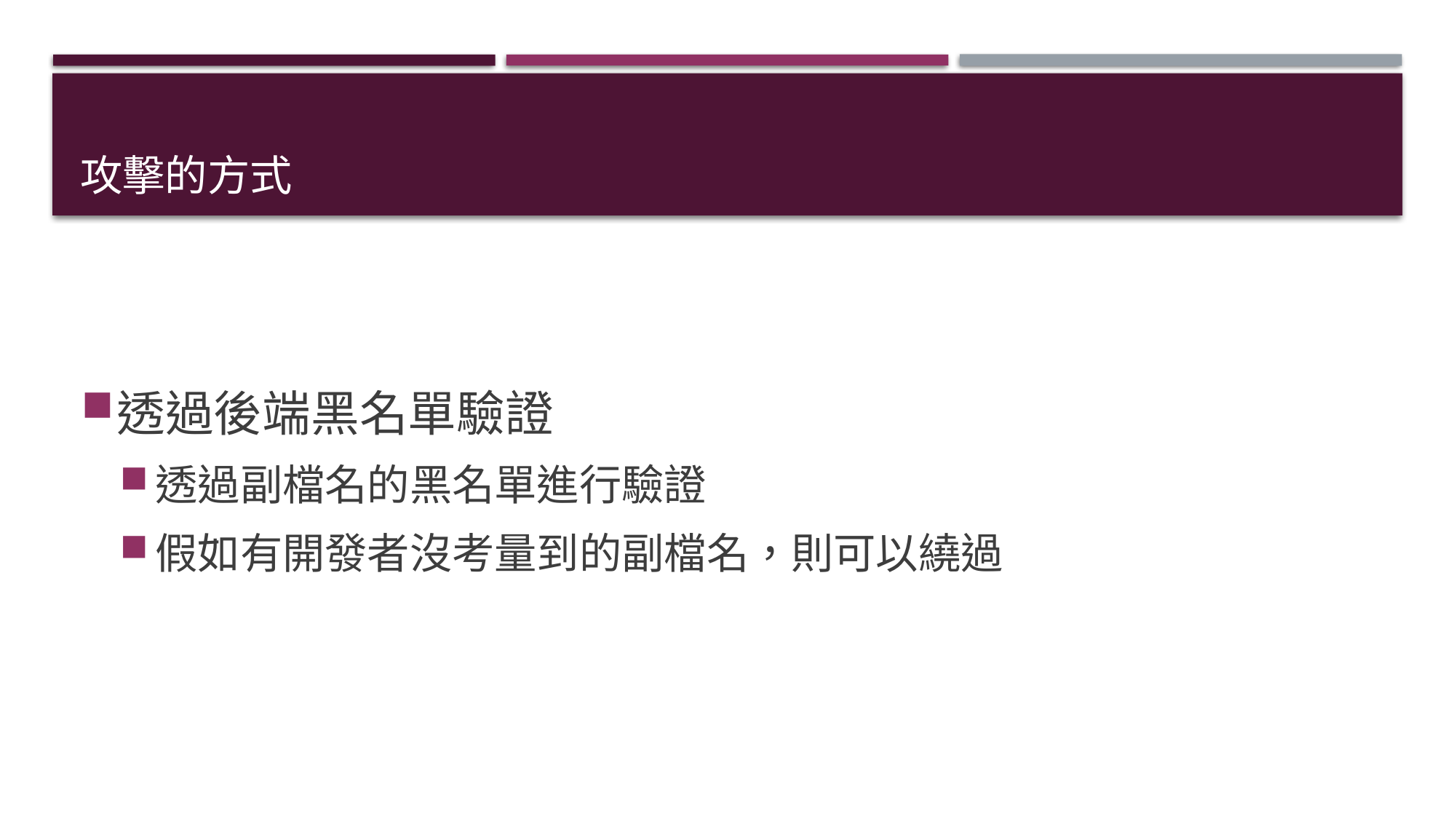

# 攻擊的方式
透過後端黑名單驗證
透過副檔名的黑名單進行驗證
假如有開發者沒考量到的副檔名，則可以繞過